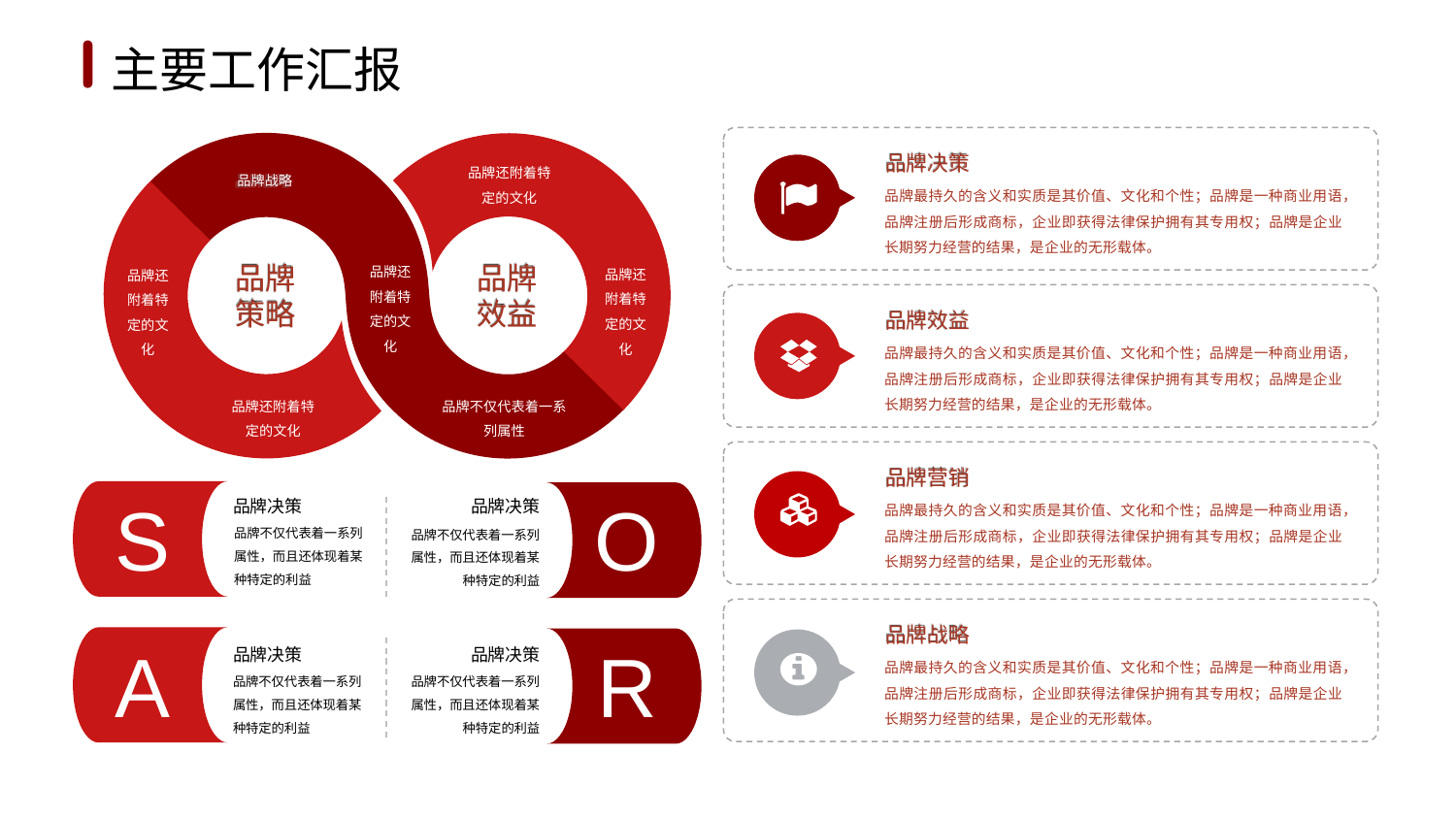

1
2
3
4
5
6
主要工作汇报

品牌决策
品牌还附着特定的文化
品牌战略
品牌最持久的含义和实质是其价值、文化和个性；品牌是一种商业用语，品牌注册后形成商标，企业即获得法律保护拥有其专用权；品牌是企业长期努力经营的结果，是企业的无形载体。

品牌还附着特定的文化
品牌还附着特定的文化
品牌还附着特定的文化
品牌策略
品牌效益

品牌效益

品牌最持久的含义和实质是其价值、文化和个性；品牌是一种商业用语，品牌注册后形成商标，企业即获得法律保护拥有其专用权；品牌是企业长期努力经营的结果，是企业的无形载体。

品牌还附着特定的文化
品牌不仅代表着一系列属性

品牌营销

S
O
品牌最持久的含义和实质是其价值、文化和个性；品牌是一种商业用语，品牌注册后形成商标，企业即获得法律保护拥有其专用权；品牌是企业长期努力经营的结果，是企业的无形载体。
品牌决策
品牌决策

品牌不仅代表着一系列属性，而且还体现着某种特定的利益
品牌不仅代表着一系列属性，而且还体现着某种特定的利益

品牌战略

A
R
品牌决策
品牌决策
品牌最持久的含义和实质是其价值、文化和个性；品牌是一种商业用语，品牌注册后形成商标，企业即获得法律保护拥有其专用权；品牌是企业长期努力经营的结果，是企业的无形载体。

品牌不仅代表着一系列属性，而且还体现着某种特定的利益
品牌不仅代表着一系列属性，而且还体现着某种特定的利益